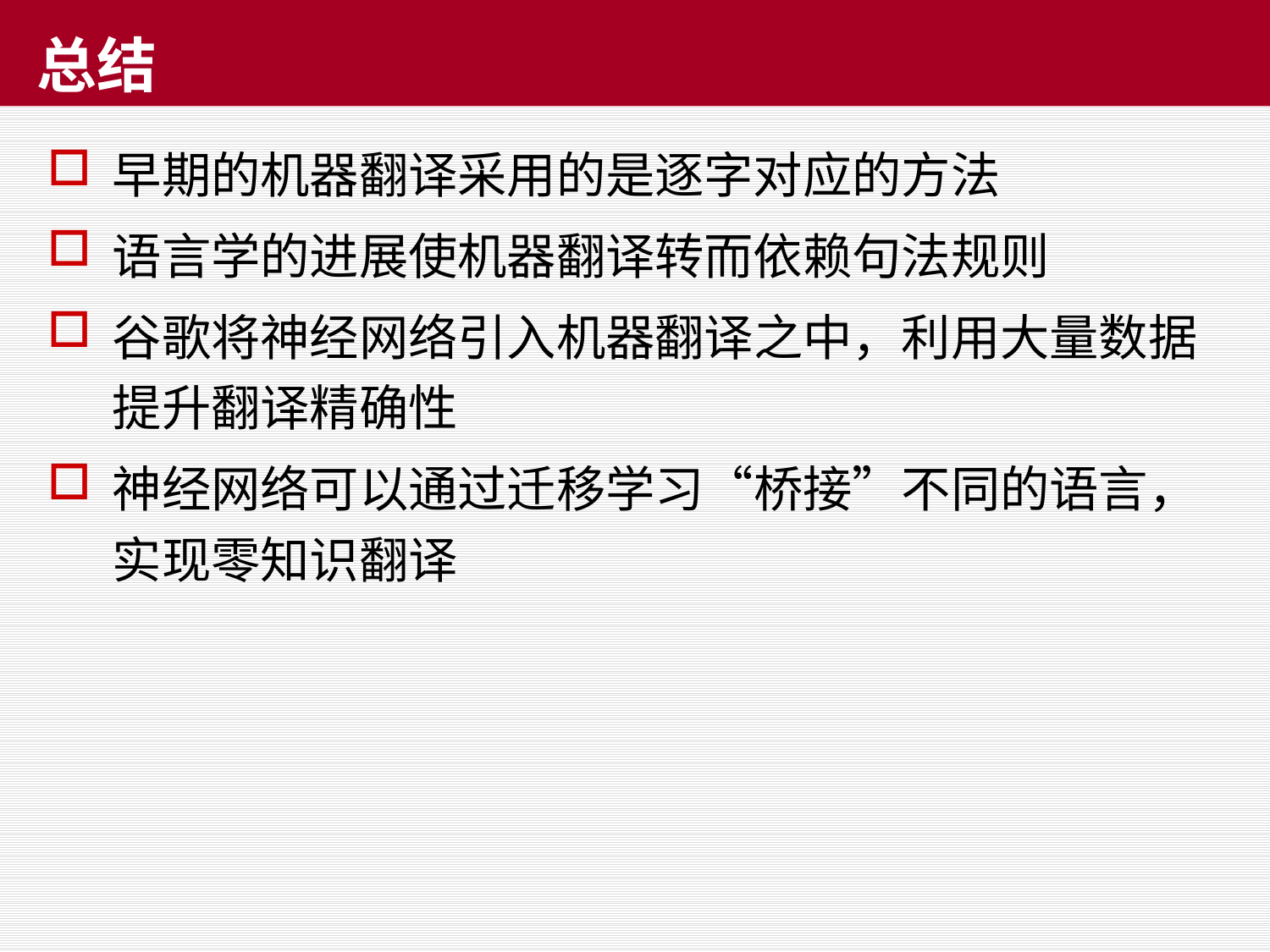

# 总结
早期的机器翻译采用的是逐字对应的方法
语言学的进展使机器翻译转而依赖句法规则
谷歌将神经网络引入机器翻译之中，利用大量数据提升翻译精确性
神经网络可以通过迁移学习“桥接”不同的语言，实现零知识翻译